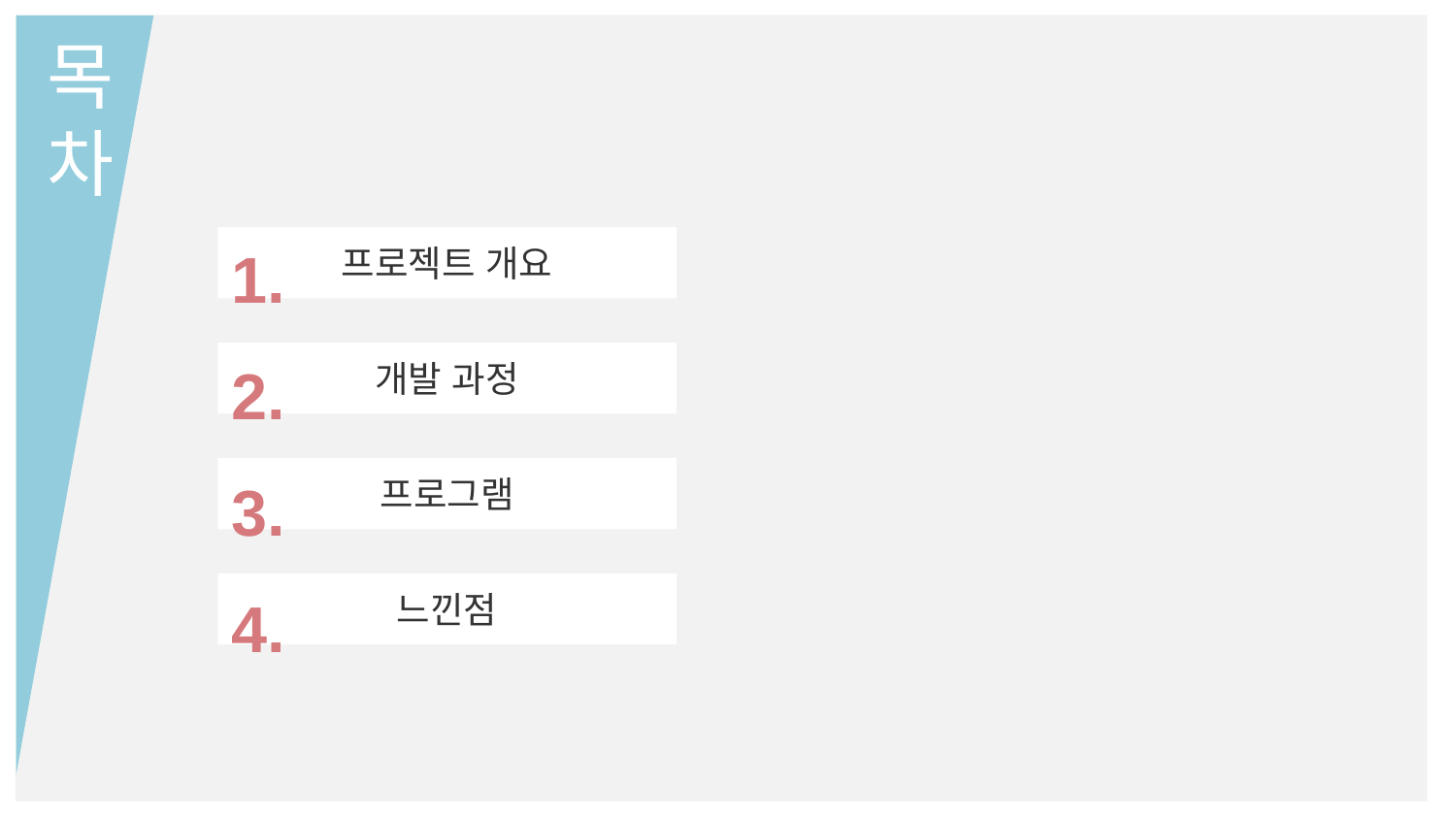

목차
1.
2.
3.
4.
프로젝트 개요
개발 과정
프로그램
느낀점